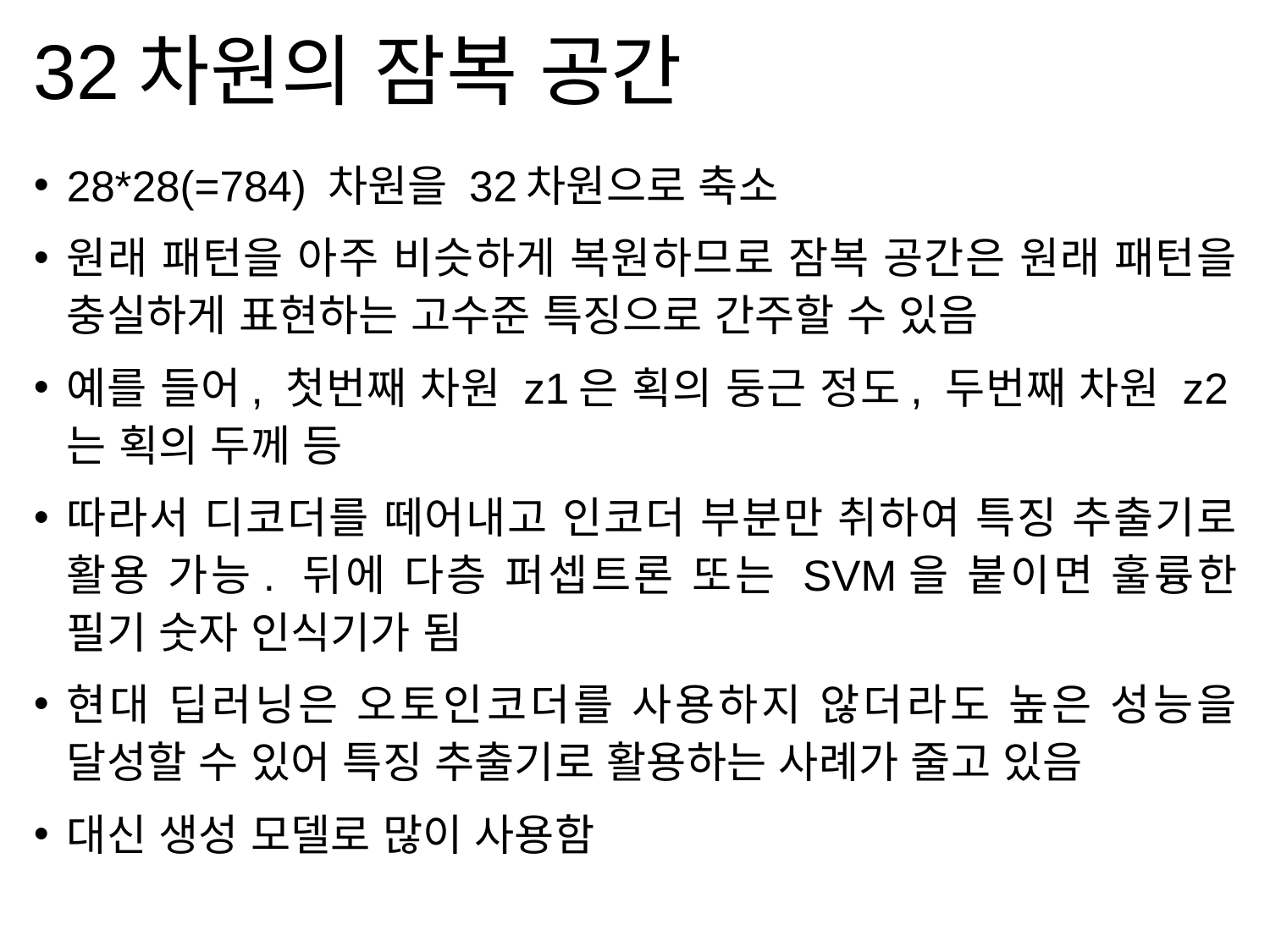

# 32차원의 잠복 공간
28*28(=784) 차원을 32차원으로 축소
원래 패턴을 아주 비슷하게 복원하므로 잠복 공간은 원래 패턴을 충실하게 표현하는 고수준 특징으로 간주할 수 있음
예를 들어, 첫번째 차원 z1은 획의 둥근 정도, 두번째 차원 z2는 획의 두께 등
따라서 디코더를 떼어내고 인코더 부분만 취하여 특징 추출기로 활용 가능. 뒤에 다층 퍼셉트론 또는 SVM을 붙이면 훌륭한 필기 숫자 인식기가 됨
현대 딥러닝은 오토인코더를 사용하지 않더라도 높은 성능을 달성할 수 있어 특징 추출기로 활용하는 사례가 줄고 있음
대신 생성 모델로 많이 사용함